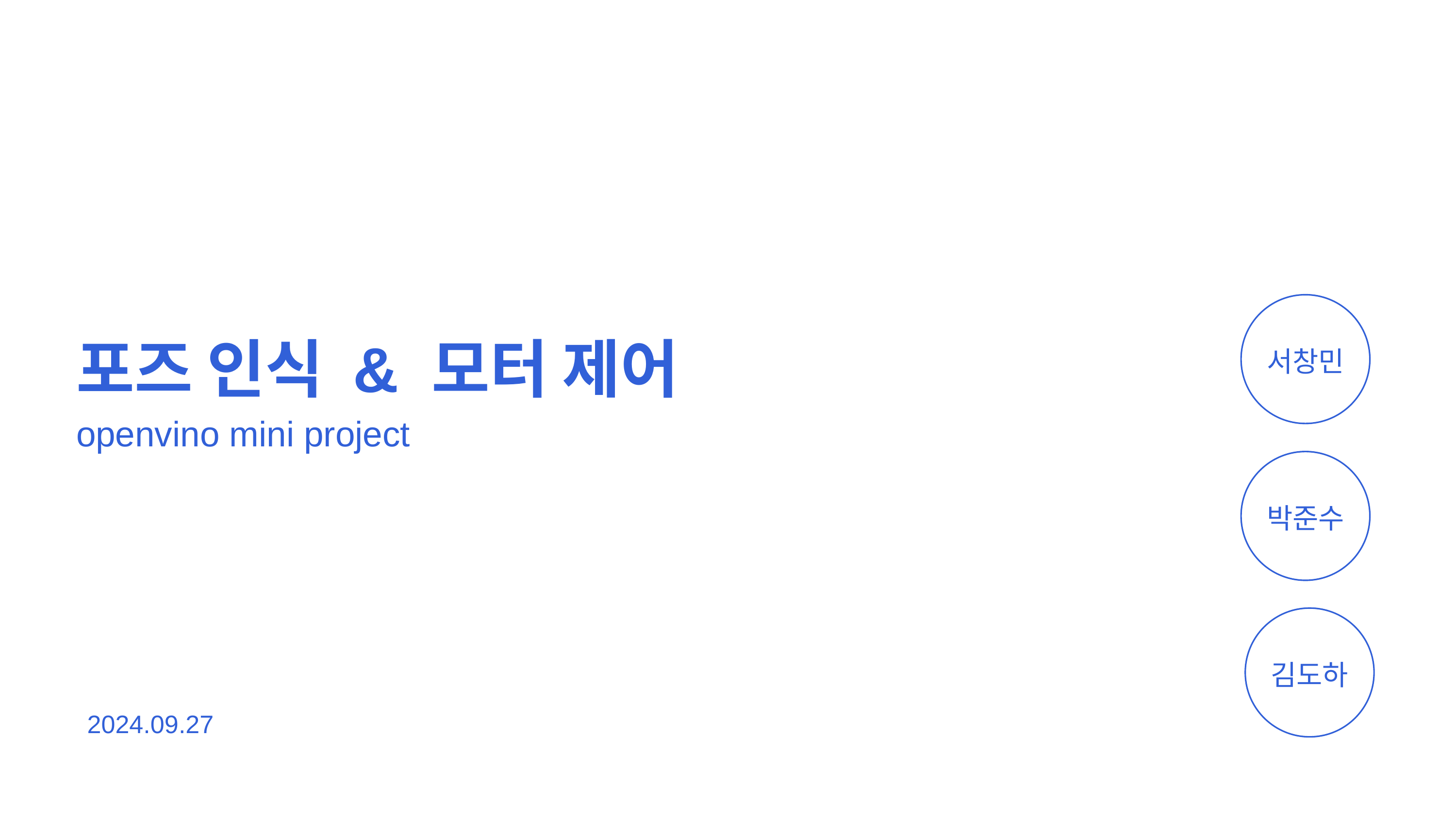

포즈 인식 & 모터 제어
서창민
openvino mini project

박준수

김도하
2024.09.27